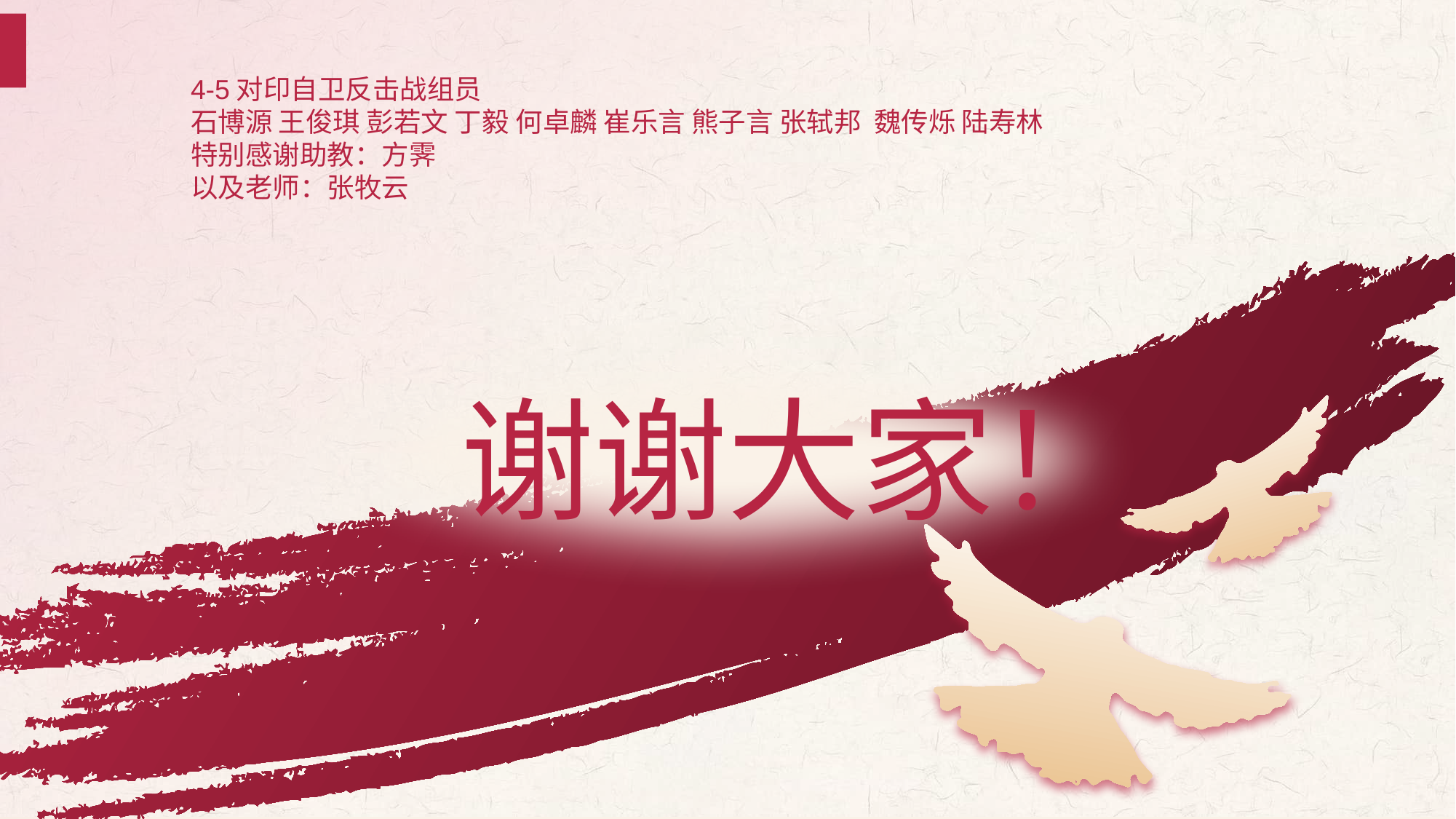

4-5对印自卫反击战组员
石博源 王俊琪 彭若文 丁毅 何卓麟 崔乐言 熊子言 张轼邦  魏传烁 陆寿林
特别感谢助教：方霁
以及老师：张牧云
谢谢大家！